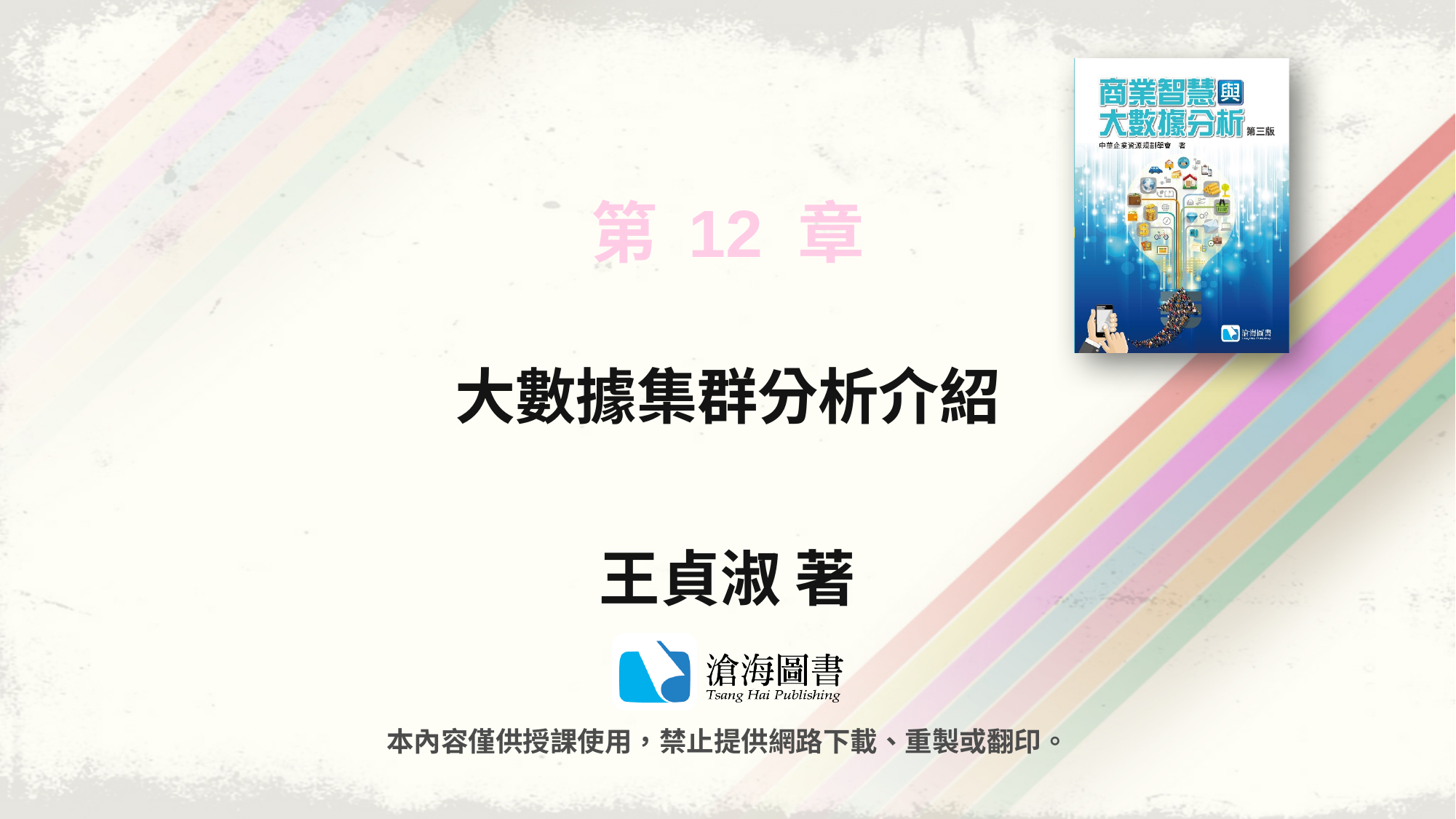

# 第 12 章
大數據集群分析介紹

王貞淑 著